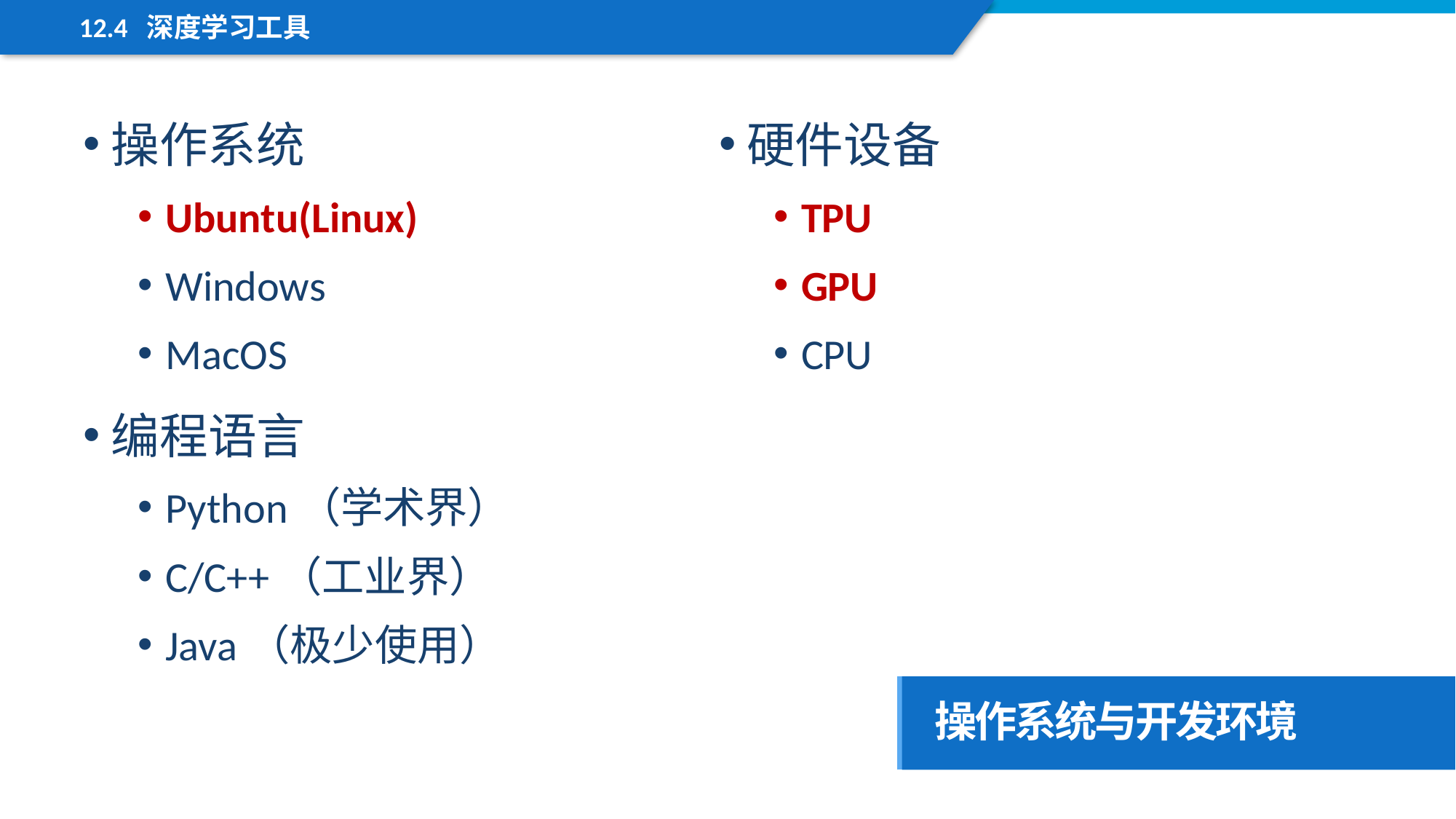

12.4  深度学习工具
操作系统
Ubuntu(Linux)
Windows
MacOS
编程语言
Python（学术界）
C/C++（工业界）
Java（极少使用）

硬件设备
TPU
GPU
CPU
操作系统与开发环境